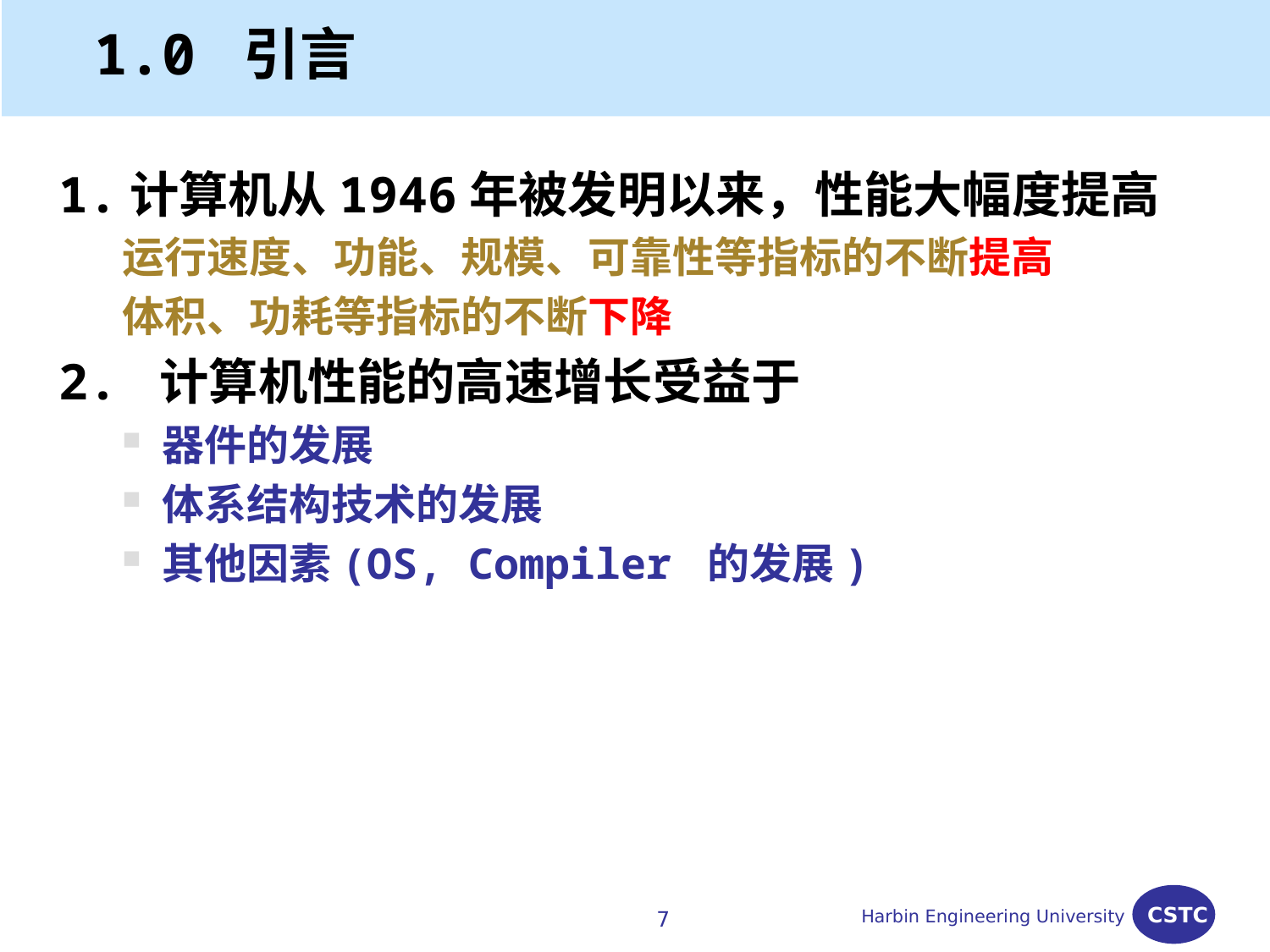

# 1.0 引言
1.计算机从1946年被发明以来，性能大幅度提高
运行速度、功能、规模、可靠性等指标的不断提高
体积、功耗等指标的不断下降
2. 计算机性能的高速增长受益于
器件的发展
体系结构技术的发展
其他因素(OS, Compiler 的发展)

7
Harbin Engineering University